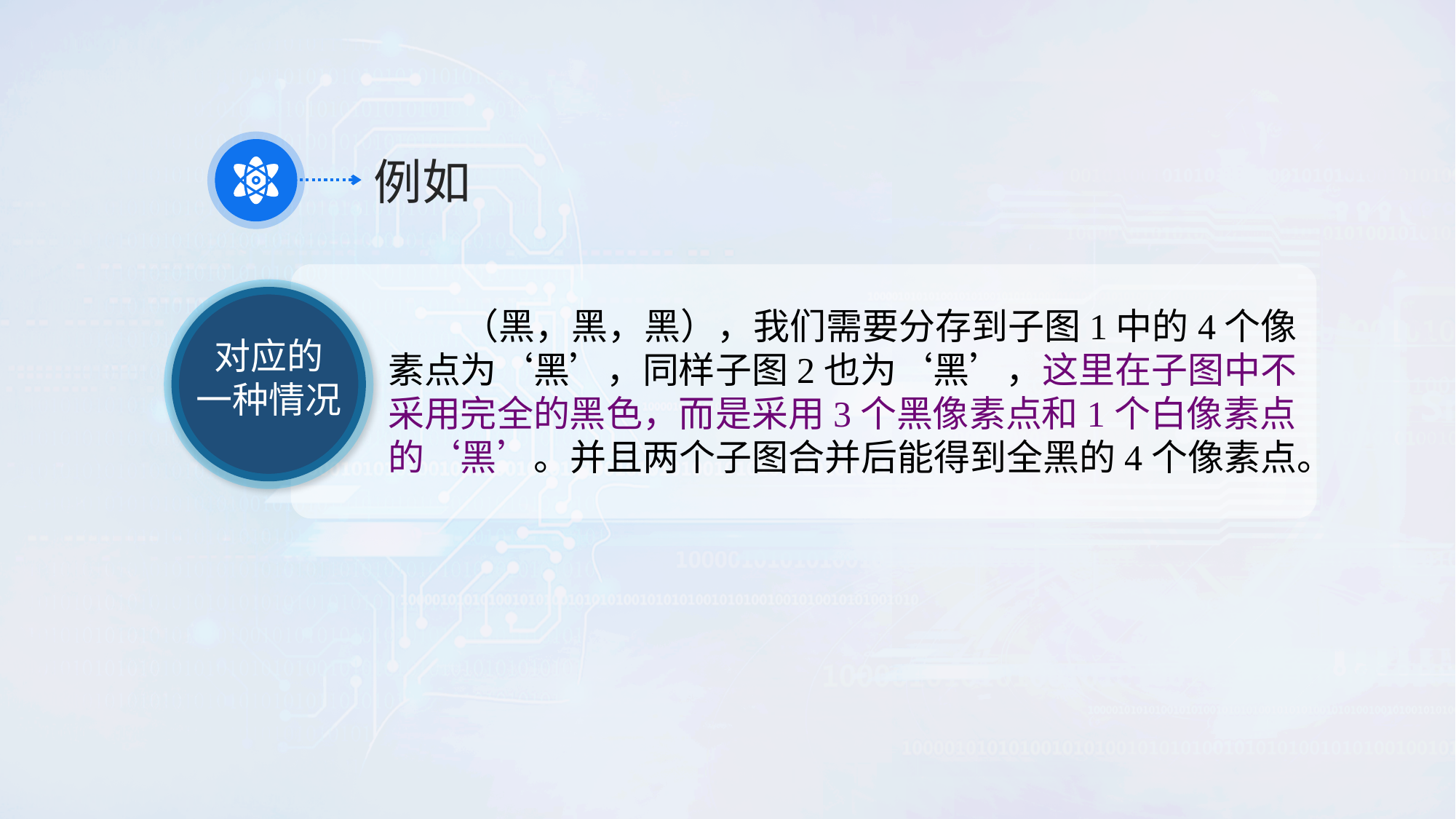

例如

        （黑，黑，黑），我们需要分存到子图1中的4个像素点为‘黑’，同样子图2也为‘黑’，这里在子图中不采用完全的黑色，而是采用3个黑像素点和1个白像素点的‘黑’。并且两个子图合并后能得到全黑的4个像素点。

对应的
一种情况